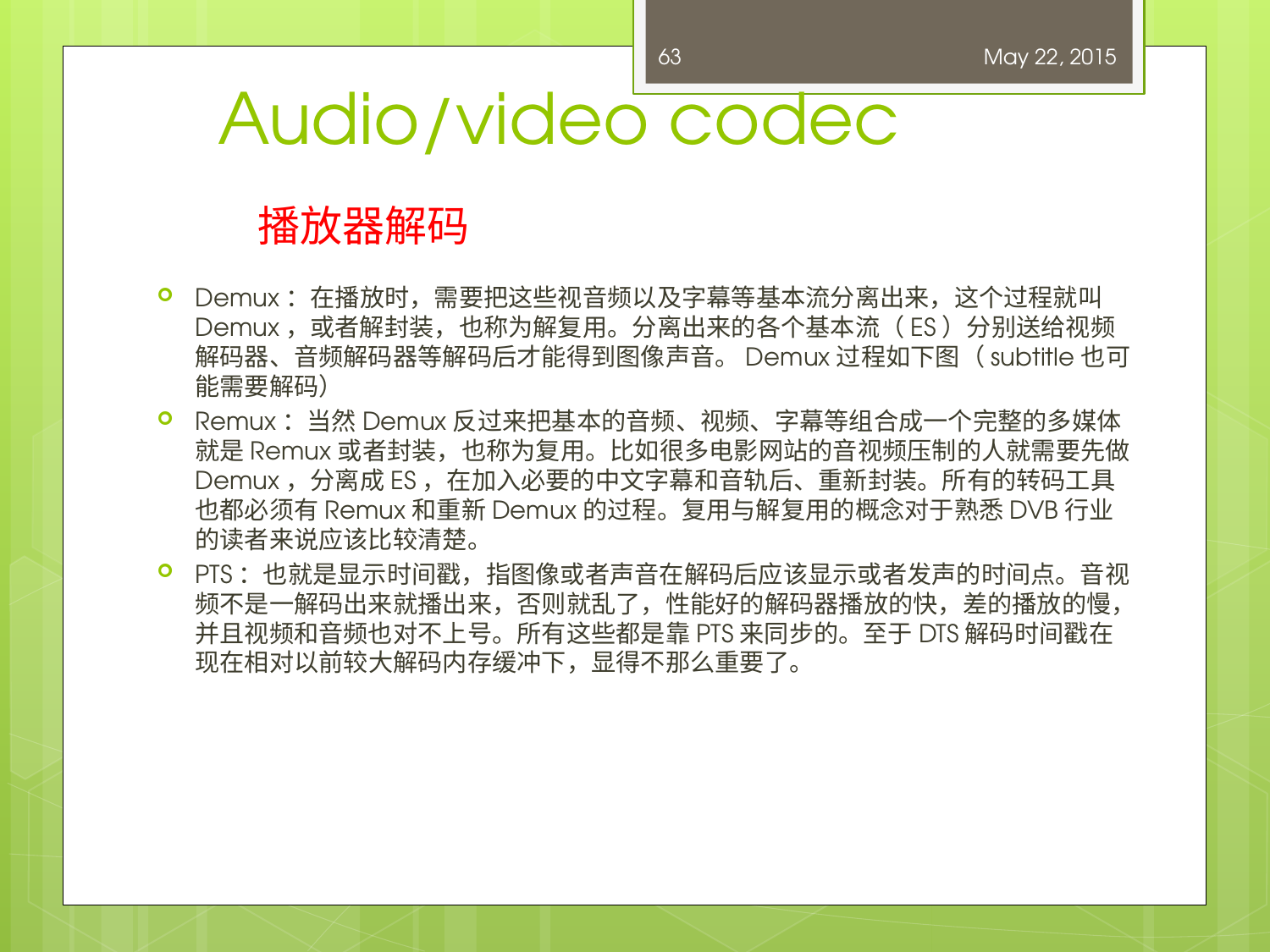

63
May 22, 2015
# Audio/video codec
播放器解码
Demux：在播放时，需要把这些视音频以及字幕等基本流分离出来，这个过程就叫Demux，或者解封装，也称为解复用。分离出来的各个基本流（ES）分别送给视频解码器、音频解码器等解码后才能得到图像声音。Demux过程如下图（subtitle也可能需要解码）
Remux：当然Demux反过来把基本的音频、视频、字幕等组合成一个完整的多媒体就是Remux或者封装，也称为复用。比如很多电影网站的音视频压制的人就需要先做Demux，分离成ES，在加入必要的中文字幕和音轨后、重新封装。所有的转码工具也都必须有Remux和重新Demux的过程。复用与解复用的概念对于熟悉DVB行业的读者来说应该比较清楚。
PTS：也就是显示时间戳，指图像或者声音在解码后应该显示或者发声的时间点。音视频不是一解码出来就播出来，否则就乱了，性能好的解码器播放的快，差的播放的慢，并且视频和音频也对不上号。所有这些都是靠PTS来同步的。至于DTS解码时间戳在现在相对以前较大解码内存缓冲下，显得不那么重要了。